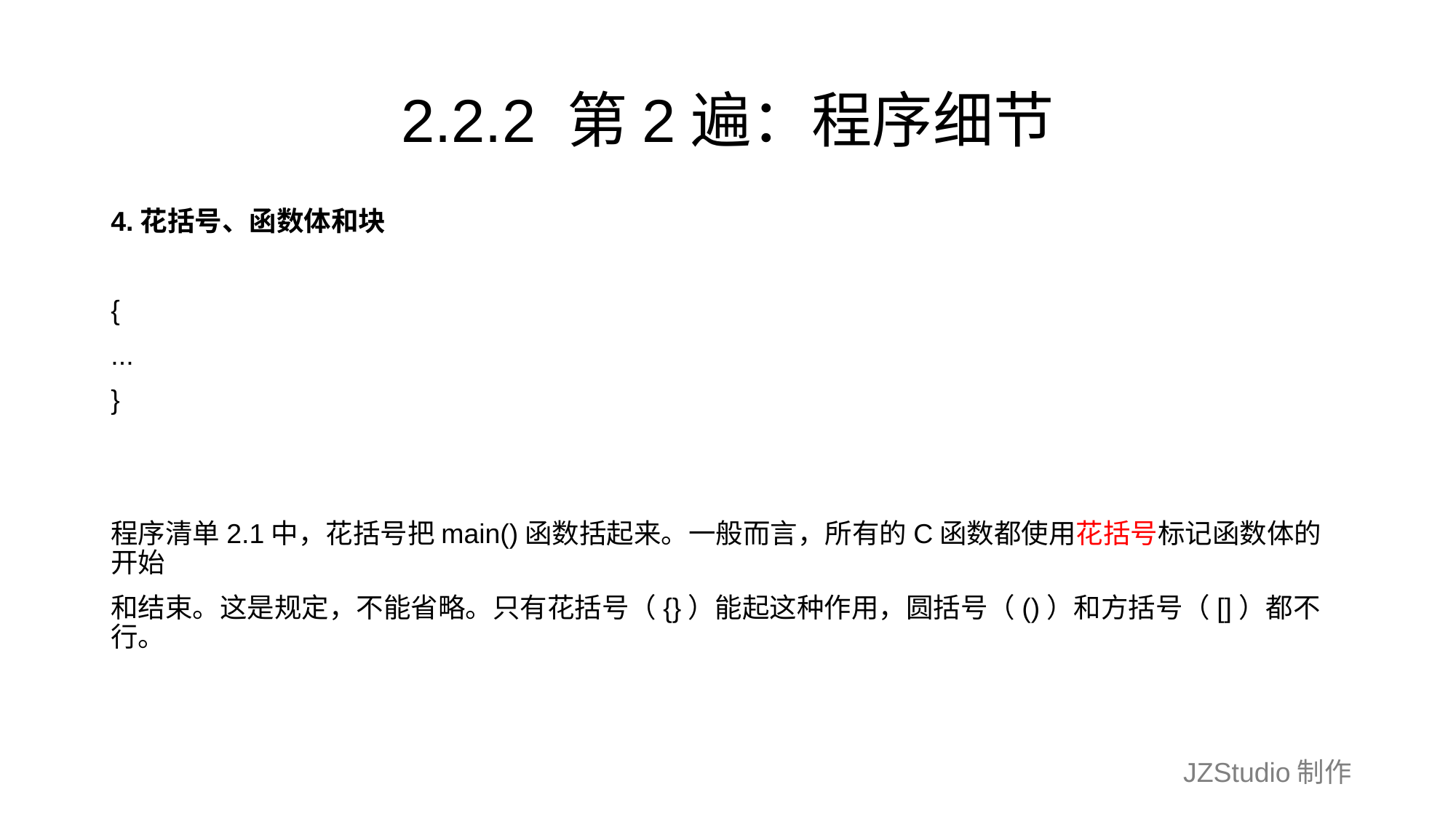

# 2.2.2 第2遍：程序细节
4.花括号、函数体和块

{
...
}

程序清单2.1中，花括号把main()函数括起来。一般而言，所有的C函数都使用花括号标记函数体的开始
和结束。这是规定，不能省略。只有花括号（{}）能起这种作用，圆括号（()）和方括号（[]）都不行。